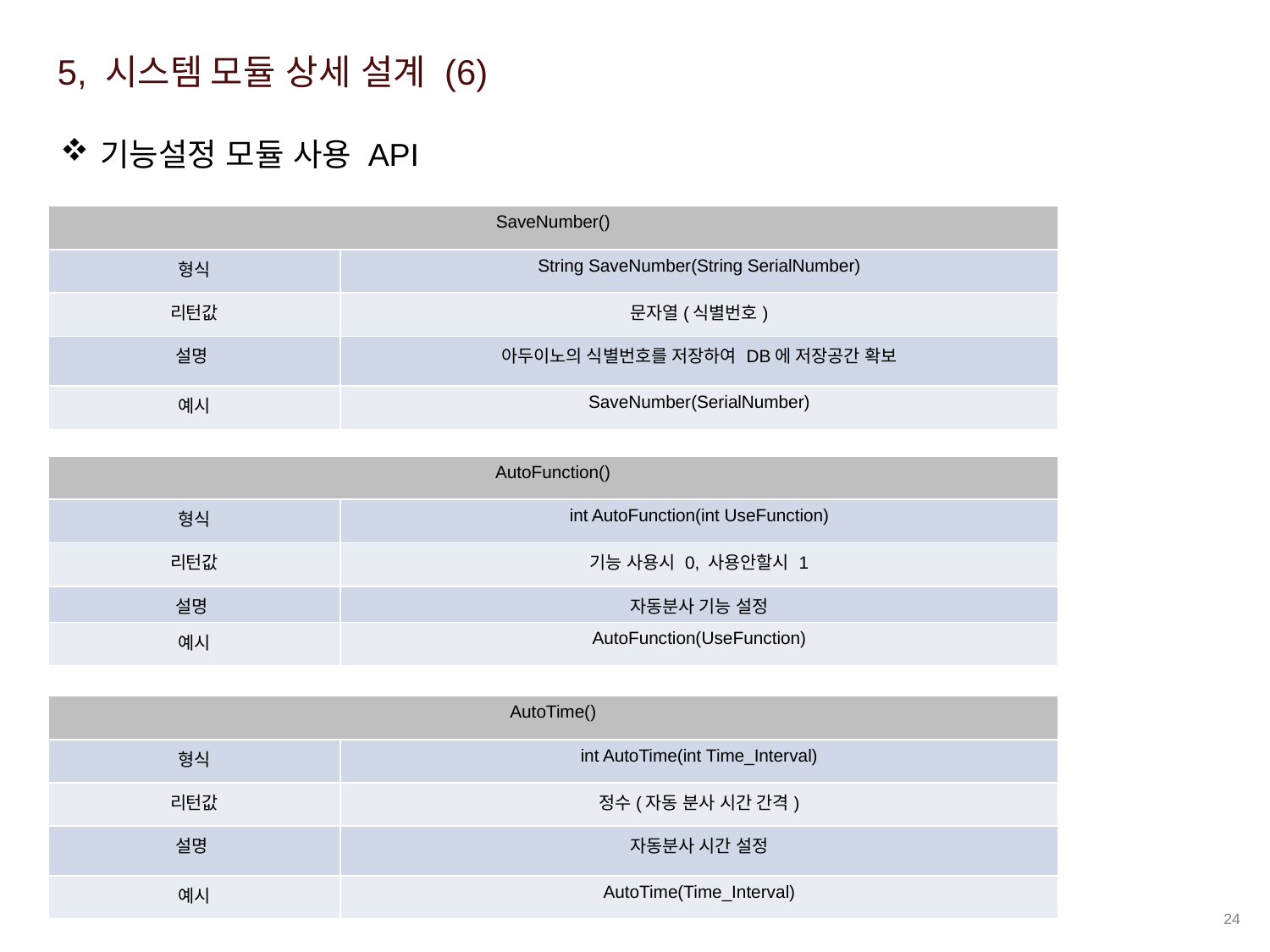

5, 시스템 모듈 상세 설계 (6)
기능설정 모듈 사용 API
| SaveNumber() |  |
| --- | --- |
| 형식 | String SaveNumber(String SerialNumber) |
| 리턴값 | 문자열(식별번호) |
| 설명 | 아두이노의 식별번호를 저장하여 DB에 저장공간 확보 |
| 예시 | SaveNumber(SerialNumber) |
| AutoFunction() |  |
| --- | --- |
| 형식 | int AutoFunction(int UseFunction) |
| 리턴값 | 기능 사용시 0, 사용안할시 1 |
| 설명 | 자동분사 기능 설정 |
| 예시 | AutoFunction(UseFunction) |
| AutoTime() |  |
| --- | --- |
| 형식 | int AutoTime(int Time\_Interval) |
| 리턴값 | 정수(자동 분사 시간 간격) |
| 설명 | 자동분사 시간 설정 |
| 예시 | AutoTime(Time\_Interval) |